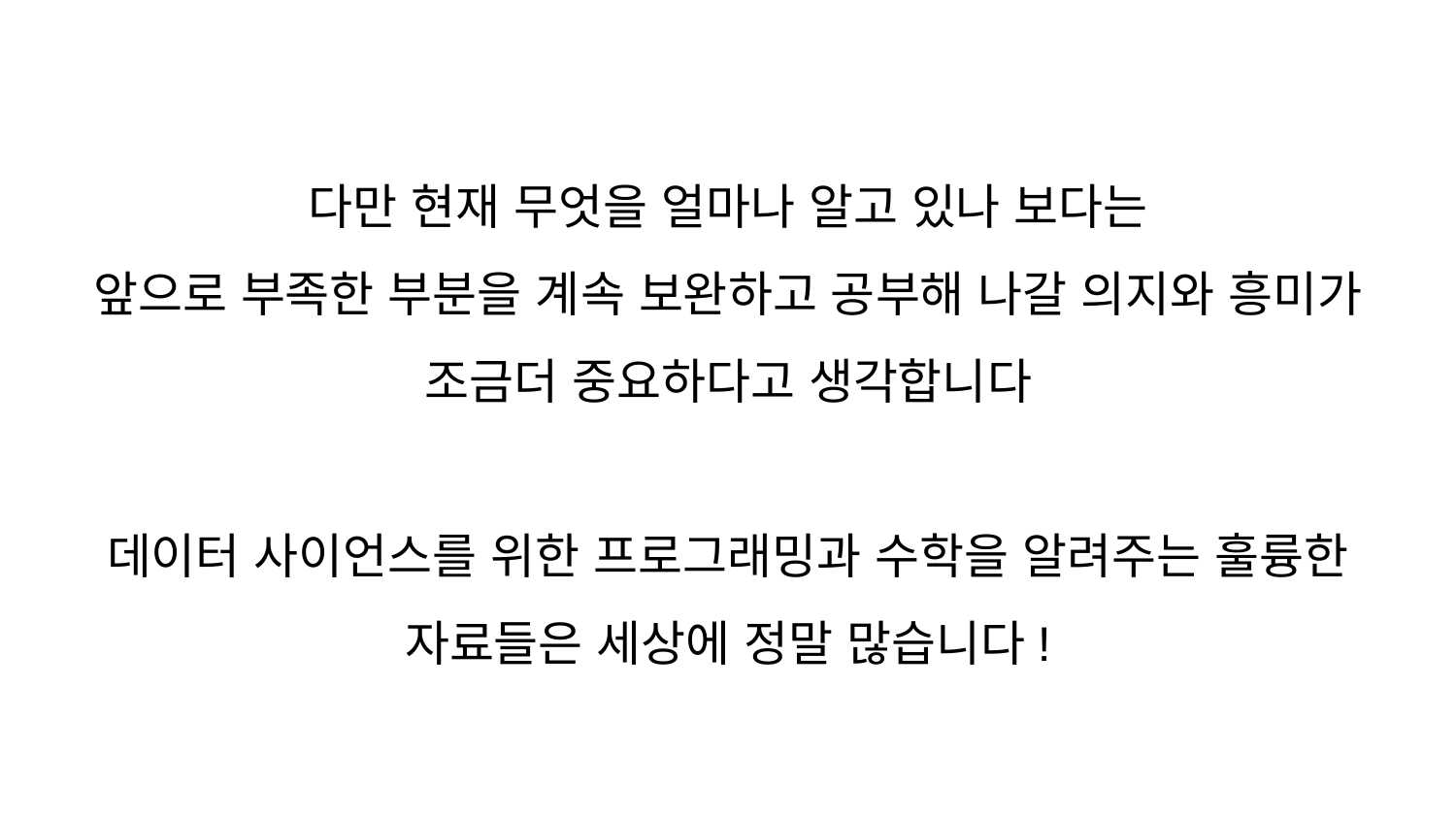

# 다만 현재 무엇을 얼마나 알고 있나 보다는
앞으로 부족한 부분을 계속 보완하고 공부해 나갈 의지와 흥미가 조금더 중요하다고 생각합니다

데이터 사이언스를 위한 프로그래밍과 수학을 알려주는 훌륭한 자료들은 세상에 정말 많습니다!